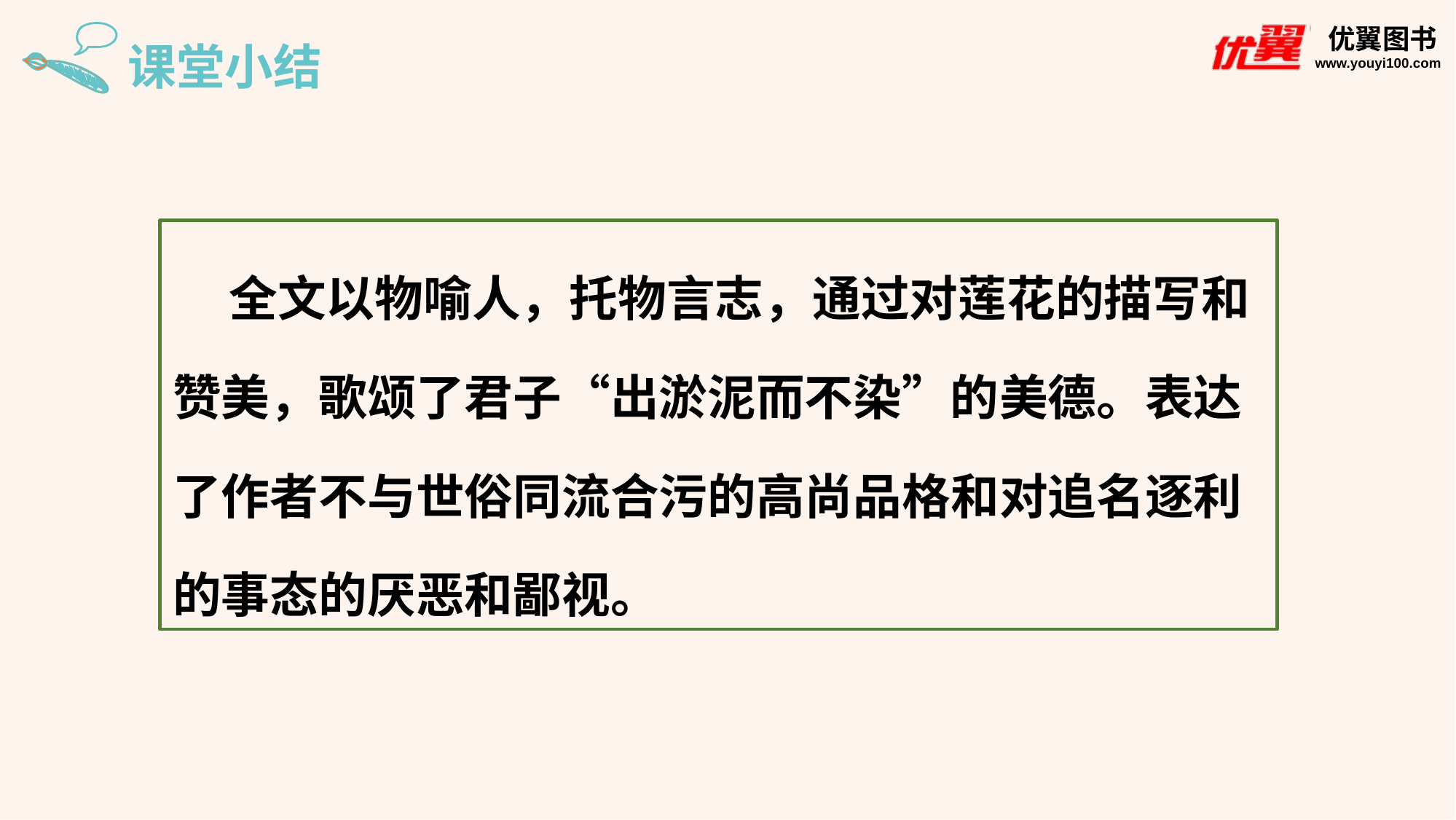

课堂小结

    全文以物喻人，托物言志，通过对莲花的描写和赞美，歌颂了君子“出淤泥而不染”的美德。表达了作者不与世俗同流合污的高尚品格和对追名逐利的事态的厌恶和鄙视。